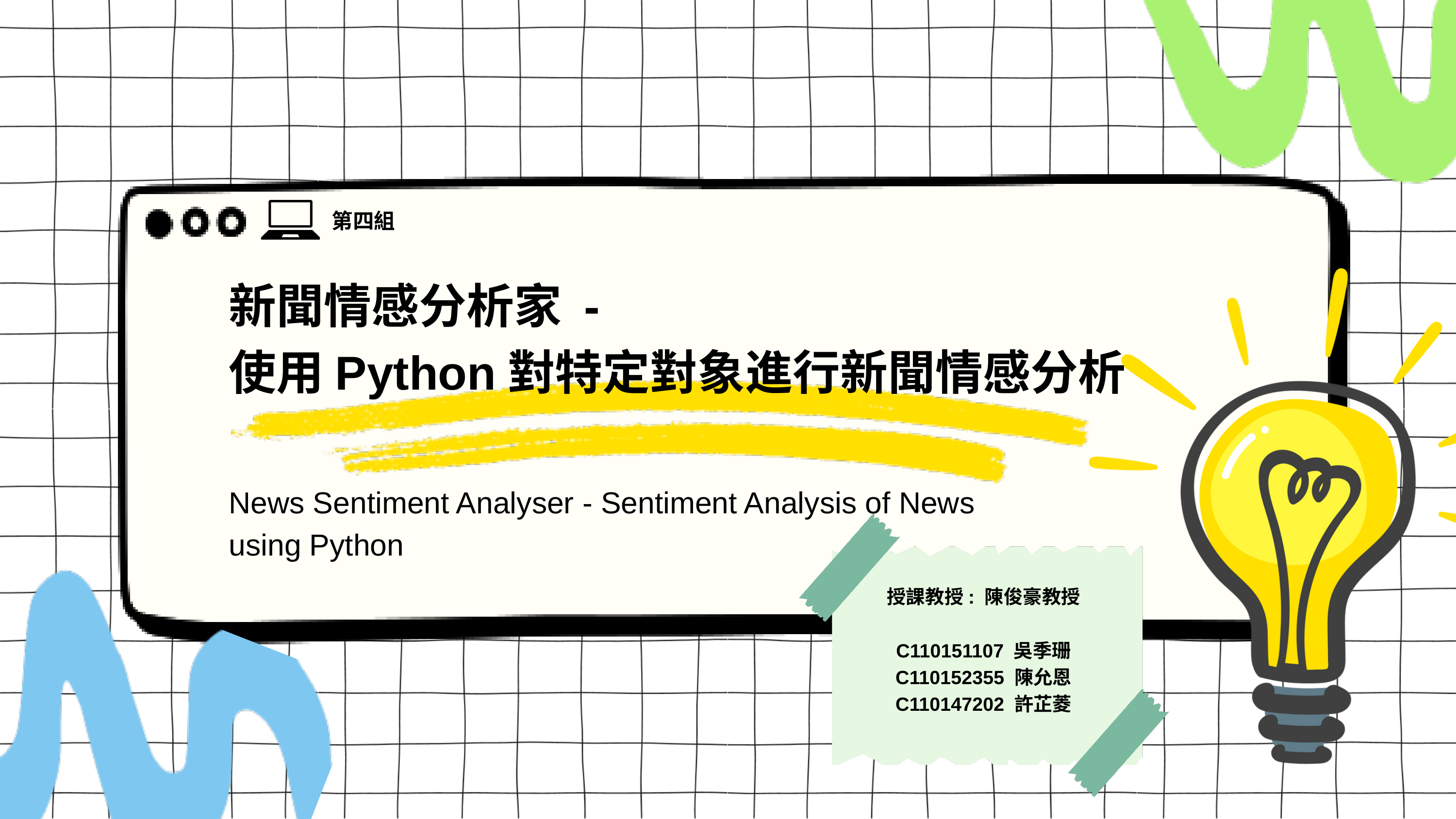

第四組
新聞情感分析家 -
使用Python對特定對象進行新聞情感分析

News Sentiment Analyser - Sentiment Analysis of News using Python

授課教授: 陳俊豪教授

C110151107 吳季珊
C110152355 陳允恩
C110147202 許芷菱